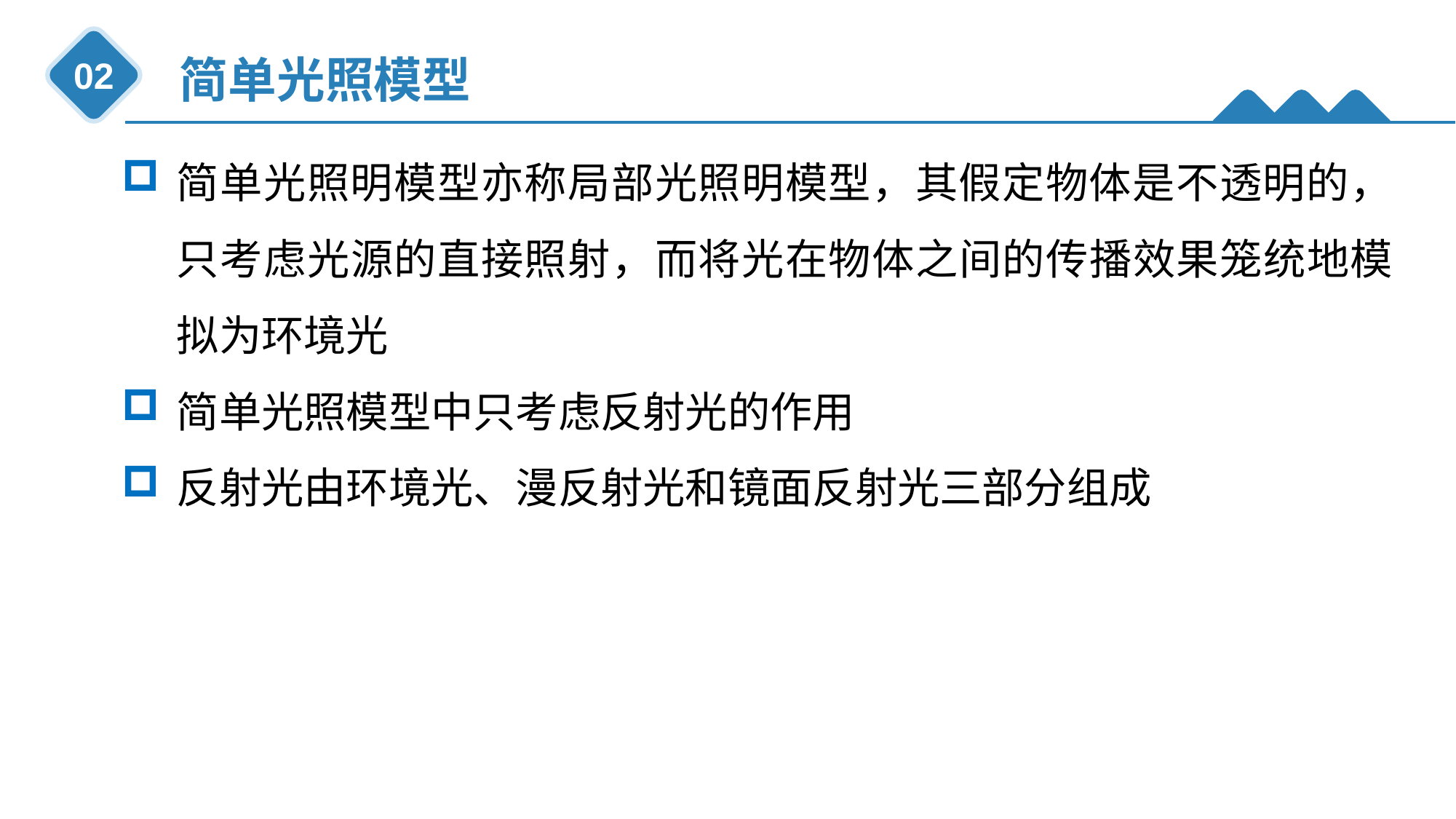

简单光照模型
02

简单光照明模型亦称局部光照明模型，其假定物体是不透明的，只考虑光源的直接照射，而将光在物体之间的传播效果笼统地模拟为环境光
简单光照模型中只考虑反射光的作用
反射光由环境光、漫反射光和镜面反射光三部分组成